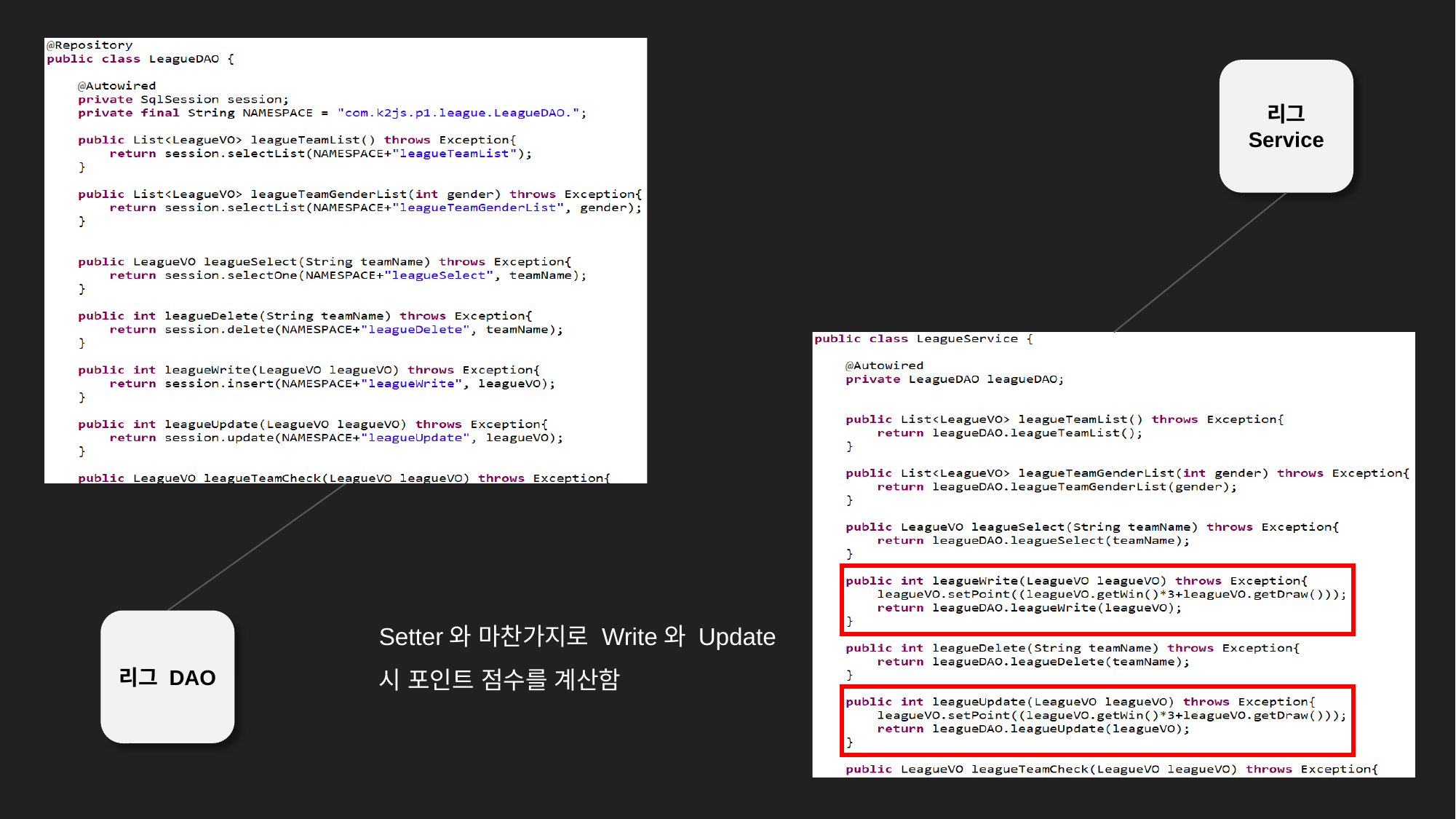

리그 Service

Setter와 마찬가지로 Write와 Update시 포인트 점수를 계산함
리그 DAO